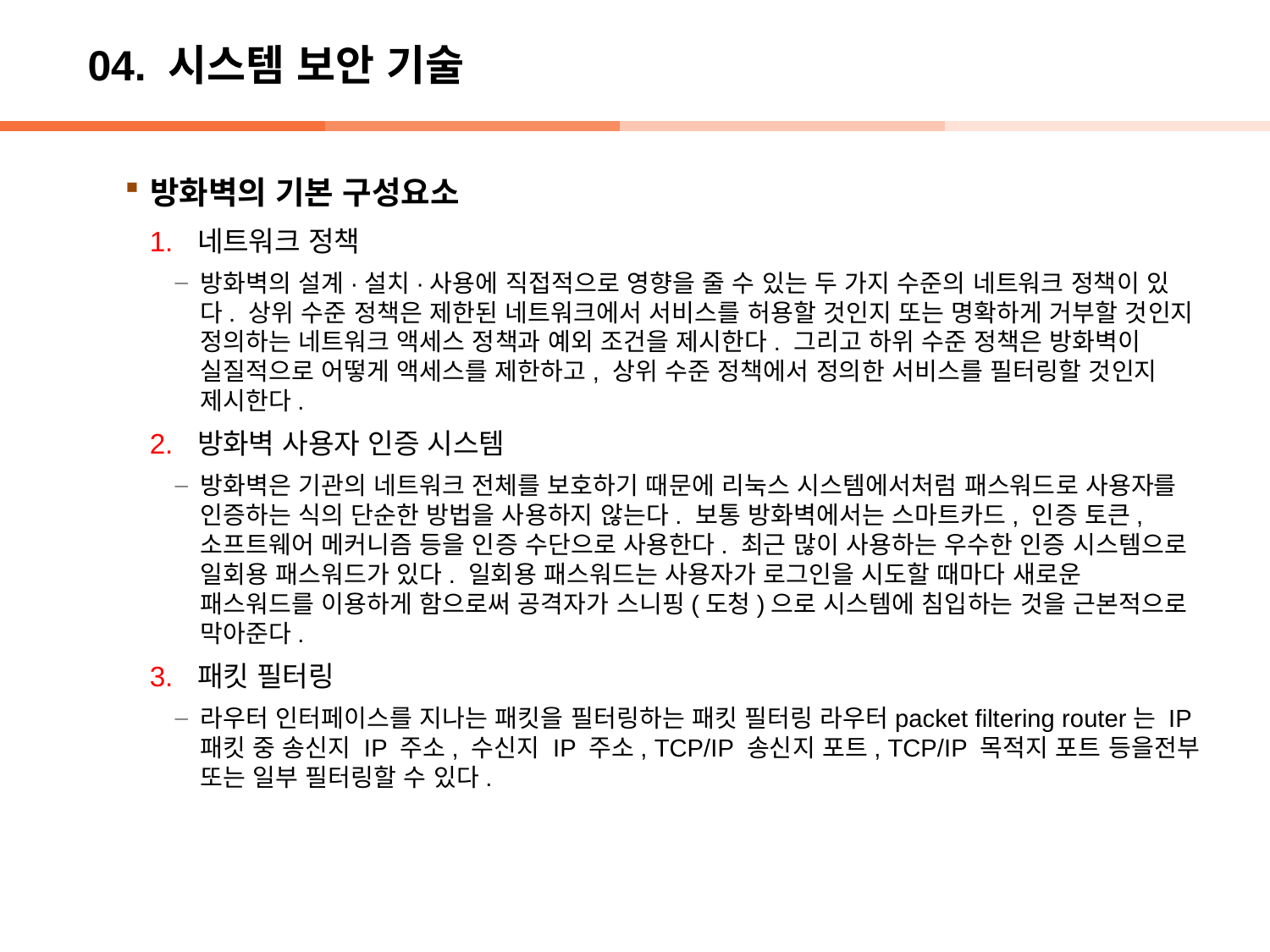

# 04. 시스템 보안 기술
방화벽의 기본 구성요소
네트워크 정책
방화벽의 설계·설치·사용에 직접적으로 영향을 줄 수 있는 두 가지 수준의 네트워크 정책이 있다. 상위 수준 정책은 제한된 네트워크에서 서비스를 허용할 것인지 또는 명확하게 거부할 것인지 정의하는 네트워크 액세스 정책과 예외 조건을 제시한다. 그리고 하위 수준 정책은 방화벽이 실질적으로 어떻게 액세스를 제한하고, 상위 수준 정책에서 정의한 서비스를 필터링할 것인지 제시한다.
방화벽 사용자 인증 시스템
방화벽은 기관의 네트워크 전체를 보호하기 때문에 리눅스 시스템에서처럼 패스워드로 사용자를 인증하는 식의 단순한 방법을 사용하지 않는다. 보통 방화벽에서는 스마트카드, 인증 토큰, 소프트웨어 메커니즘 등을 인증 수단으로 사용한다. 최근 많이 사용하는 우수한 인증 시스템으로 일회용 패스워드가 있다. 일회용 패스워드는 사용자가 로그인을 시도할 때마다 새로운 패스워드를 이용하게 함으로써 공격자가 스니핑(도청)으로 시스템에 침입하는 것을 근본적으로 막아준다.
패킷 필터링
라우터 인터페이스를 지나는 패킷을 필터링하는 패킷 필터링 라우터packet filtering router는 IP패킷 중 송신지 IP 주소, 수신지 IP 주소, TCP/IP 송신지 포트, TCP/IP 목적지 포트 등을전부 또는 일부 필터링할 수 있다.